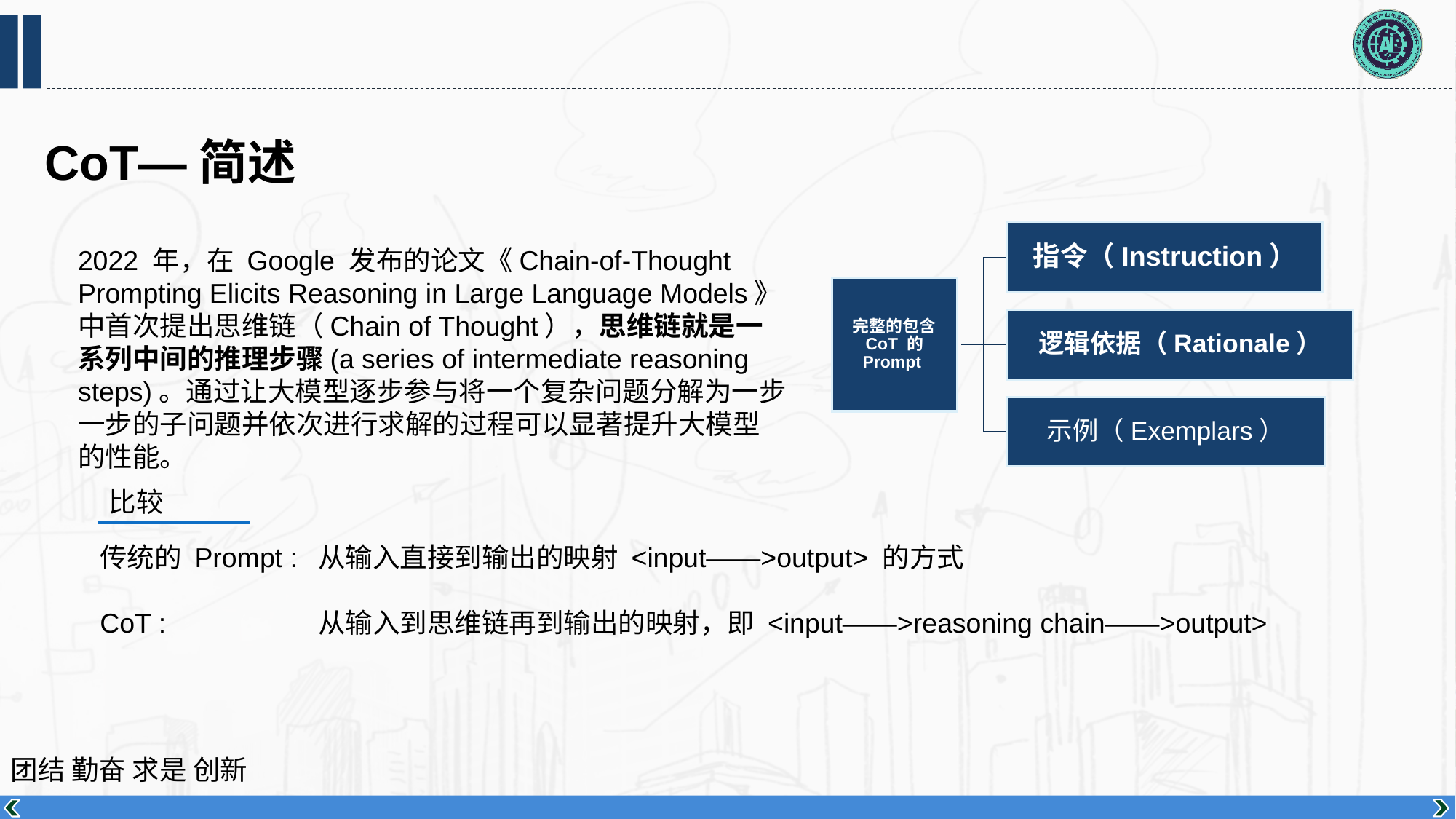

CoT—简述

完整的包含 CoT 的 Prompt
指令（Instruction）
逻辑依据（Rationale）
示例（Exemplars）
2022 年，在 Google 发布的论文《Chain-of-Thought Prompting Elicits Reasoning in Large Language Models》中首次提出思维链（Chain of Thought），思维链就是一系列中间的推理步骤(a series of intermediate reasoning steps)。通过让大模型逐步参与将一个复杂问题分解为一步一步的子问题并依次进行求解的过程可以显著提升大模型的性能。
比较
传统的 Prompt :	从输入直接到输出的映射 <input——>output> 的方式

CoT :		从输入到思维链再到输出的映射，即 <input——>reasoning chain——>output>